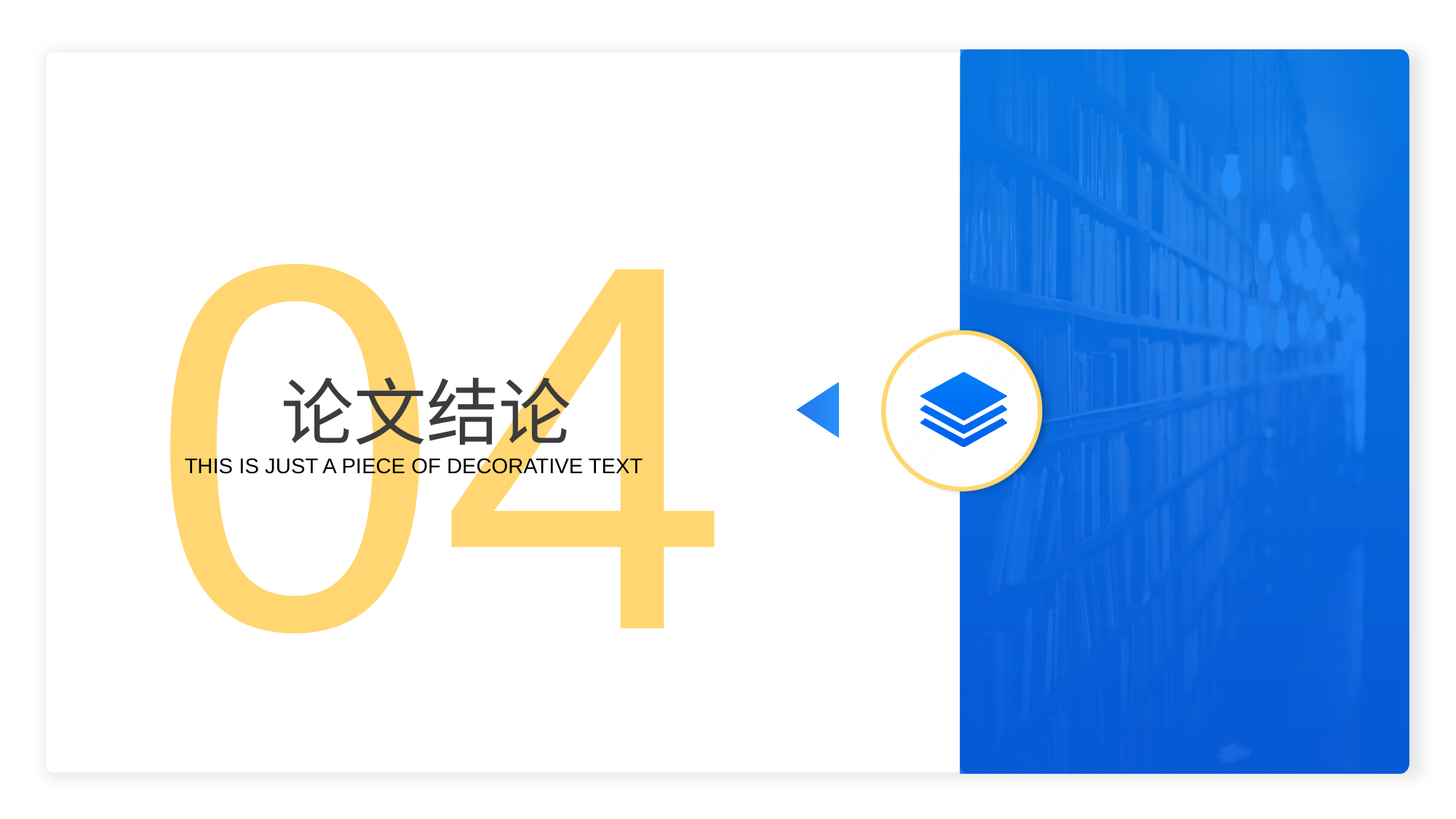

04
论文结论

THIS IS JUST A PIECE OF DECORATIVE TEXT